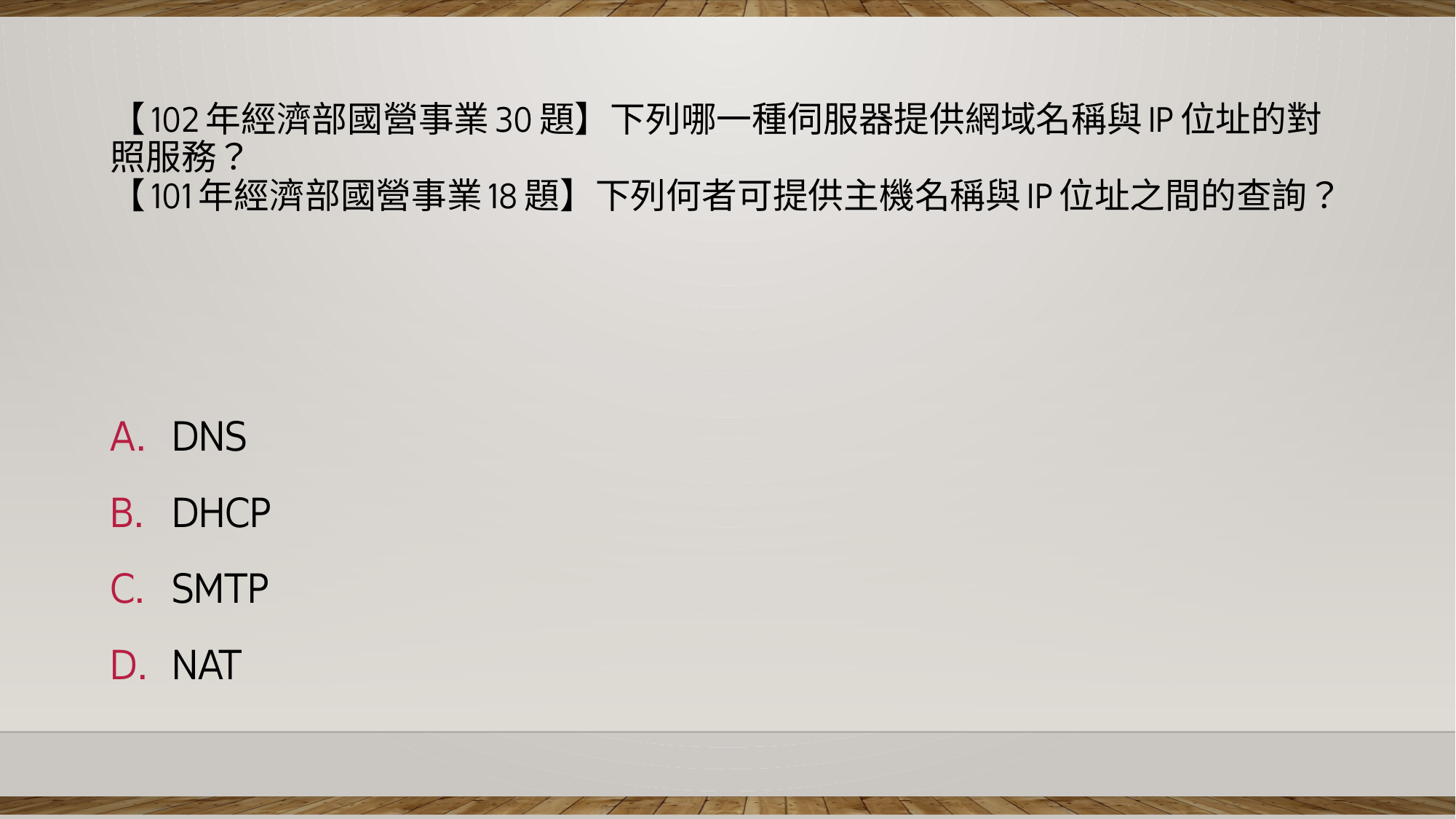

# 【102年經濟部國營事業30題】下列哪一種伺服器提供網域名稱與ip位址的對照服務？ 【101年經濟部國營事業18題】下列何者可提供主機名稱與ip位址之間的查詢？
DNS
DHCP
SMTP
NAT